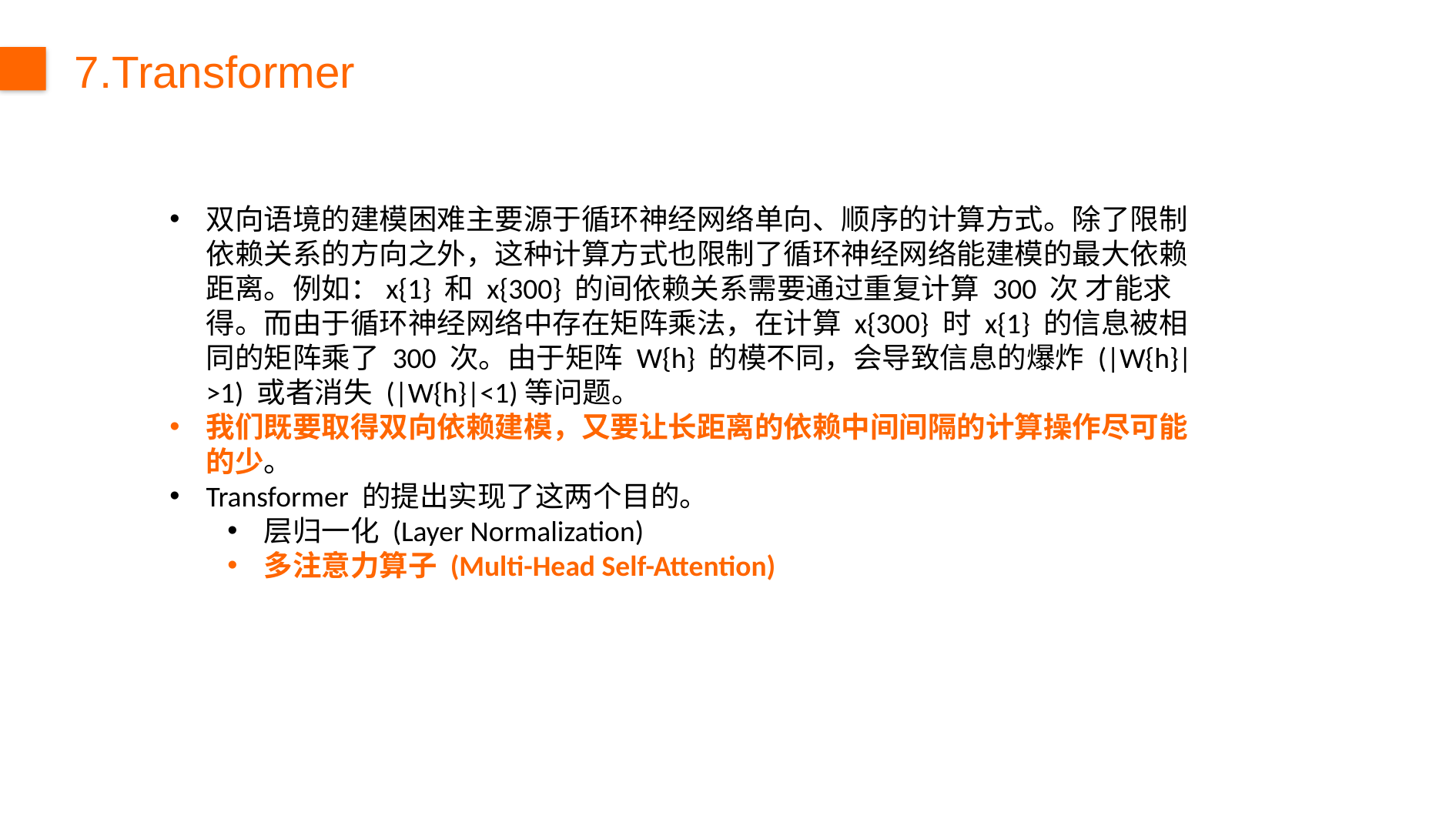

7.Transformer

双向语境的建模困难主要源于循环神经网络单向、顺序的计算方式。除了限制依赖关系的方向之外，这种计算方式也限制了循环神经网络能建模的最大依赖距离。例如：x{1} 和 x{300} 的间依赖关系需要通过重复计算 300 次 才能求得。而由于循环神经网络中存在矩阵乘法，在计算 x{300} 时 x{1} 的信息被相同的矩阵乘了 300 次。由于矩阵 W{h} 的模不同，会导致信息的爆炸 (|W{h}|>1) 或者消失 (|W{h}|<1)等问题。
我们既要取得双向依赖建模，又要让长距离的依赖中间间隔的计算操作尽可能的少。
Transformer 的提出实现了这两个目的。
层归一化 (Layer Normalization)
多注意力算子 (Multi-Head Self-Attention)